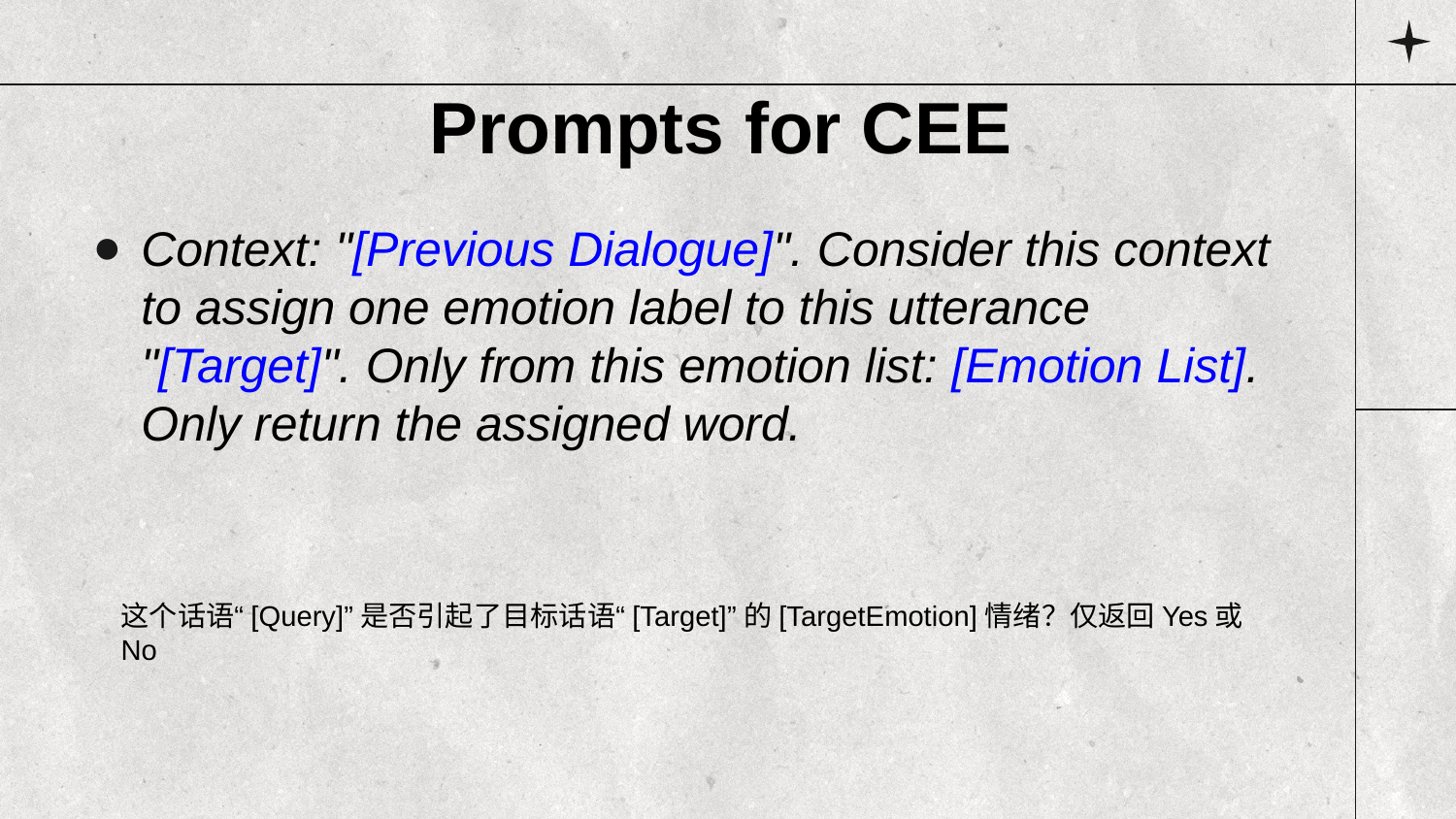

# Prompts for CEE
Context: "[Previous Dialogue]". Consider this context to assign one emotion label to this utterance "[Target]". Only from this emotion list: [Emotion List]. Only return the assigned word.
这个话语“[Query]”是否引起了目标话语“[Target]”的[TargetEmotion]情绪？仅返回Yes或No